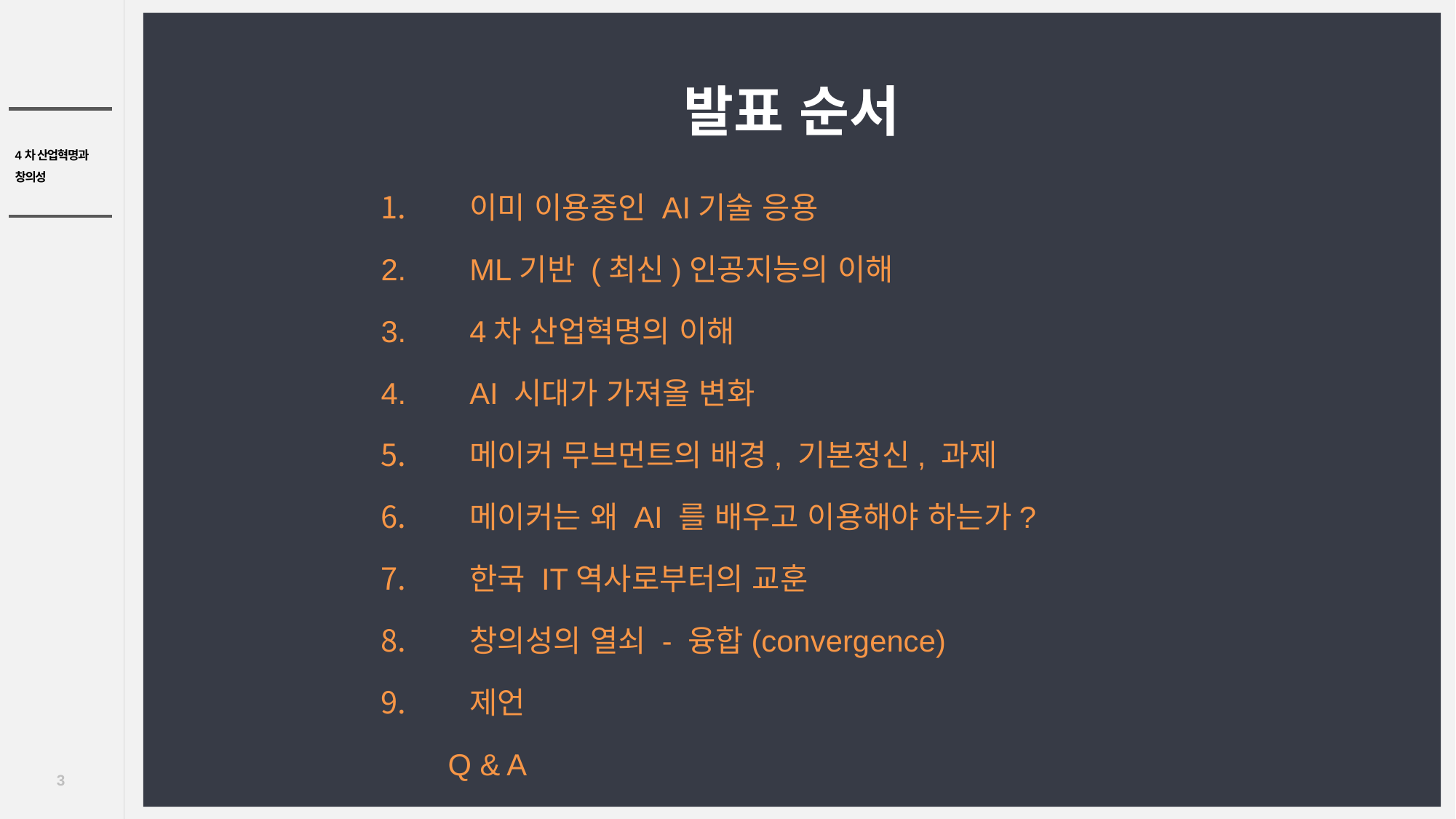

발표 순서

이미 이용중인 AI기술 응용
ML기반 (최신)인공지능의 이해
4차 산업혁명의 이해
AI 시대가 가져올 변화
메이커 무브먼트의 배경, 기본정신, 과제
메이커는 왜 AI 를 배우고 이용해야 하는가?
한국 IT역사로부터의 교훈
창의성의 열쇠 - 융합(convergence)
제언
        Q & A
3